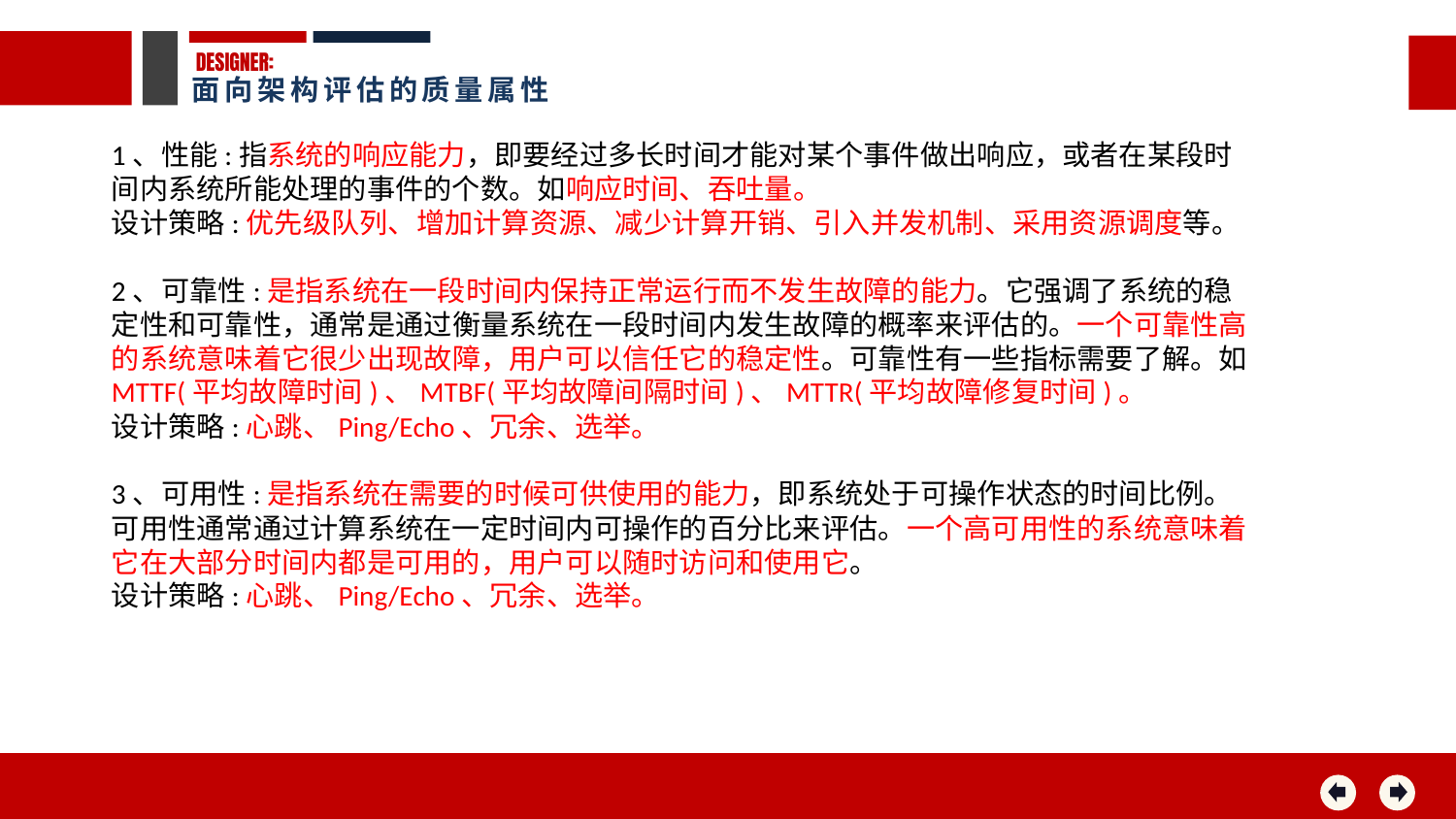

DESIGNER:
面向架构评估的质量属性
1、性能:指系统的响应能力，即要经过多长时间才能对某个事件做出响应，或者在某段时间内系统所能处理的事件的个数。如响应时间、吞吐量。
设计策略:优先级队列、增加计算资源、减少计算开销、引入并发机制、采用资源调度等。

2、可靠性:是指系统在一段时间内保持正常运行而不发生故障的能力。它强调了系统的稳定性和可靠性，通常是通过衡量系统在一段时间内发生故障的概率来评估的。一个可靠性高的系统意味着它很少出现故障，用户可以信任它的稳定性。可靠性有一些指标需要了解。如MTTF(平均故障时间)、MTBF(平均故障间隔时间)、MTTR(平均故障修复时间)。
设计策略:心跳、Ping/Echo、冗余、选举。

3、可用性:是指系统在需要的时候可供使用的能力，即系统处于可操作状态的时间比例。可用性通常通过计算系统在一定时间内可操作的百分比来评估。一个高可用性的系统意味着它在大部分时间内都是可用的，用户可以随时访问和使用它。
设计策略:心跳、Ping/Echo、冗余、选举。